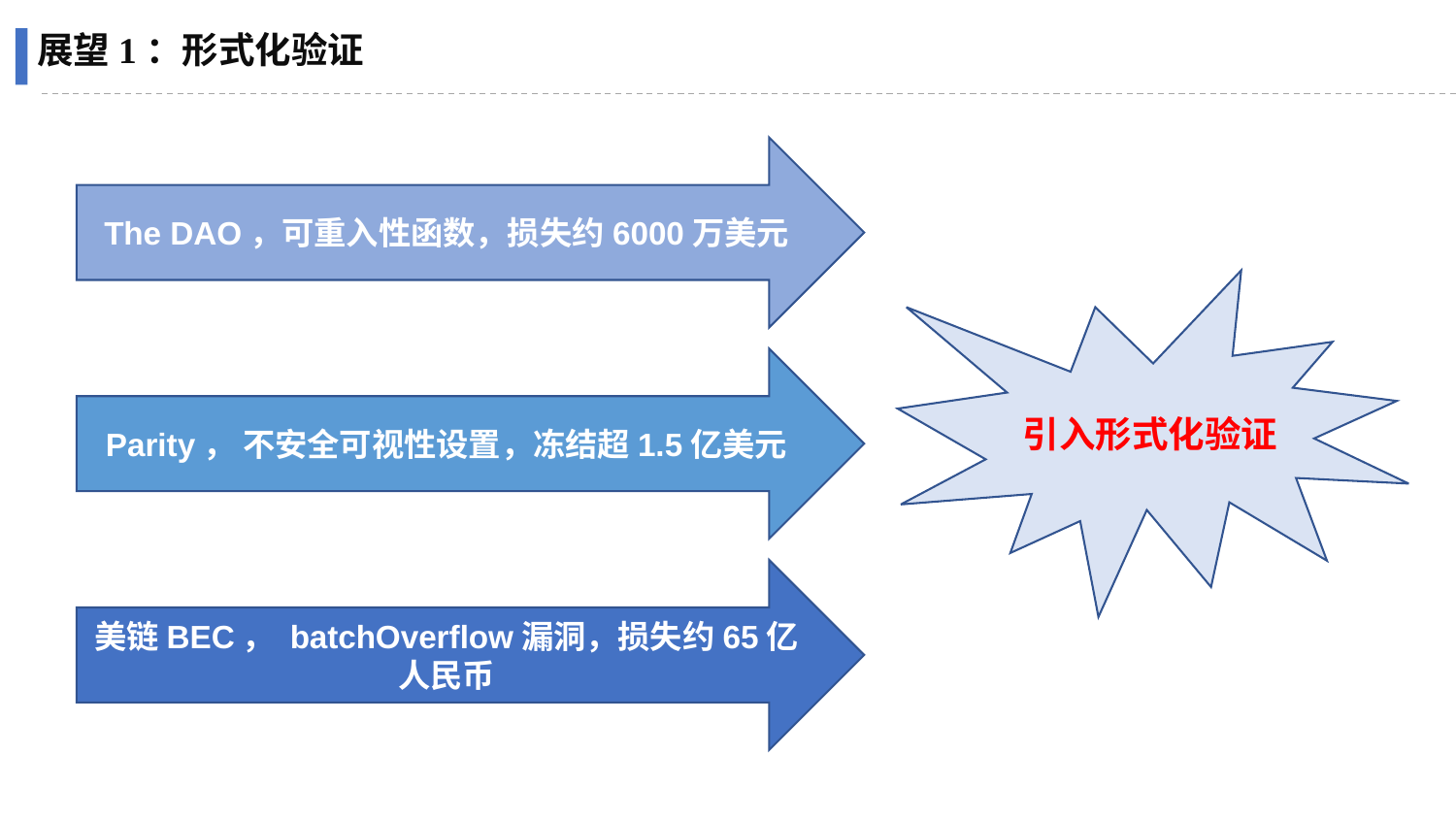

展望1：形式化验证

The DAO，可重入性函数，损失约6000万美元
引入形式化验证
Parity， 不安全可视性设置，冻结超1.5亿美元
美链BEC， batchOverflow漏洞，损失约65亿人民币